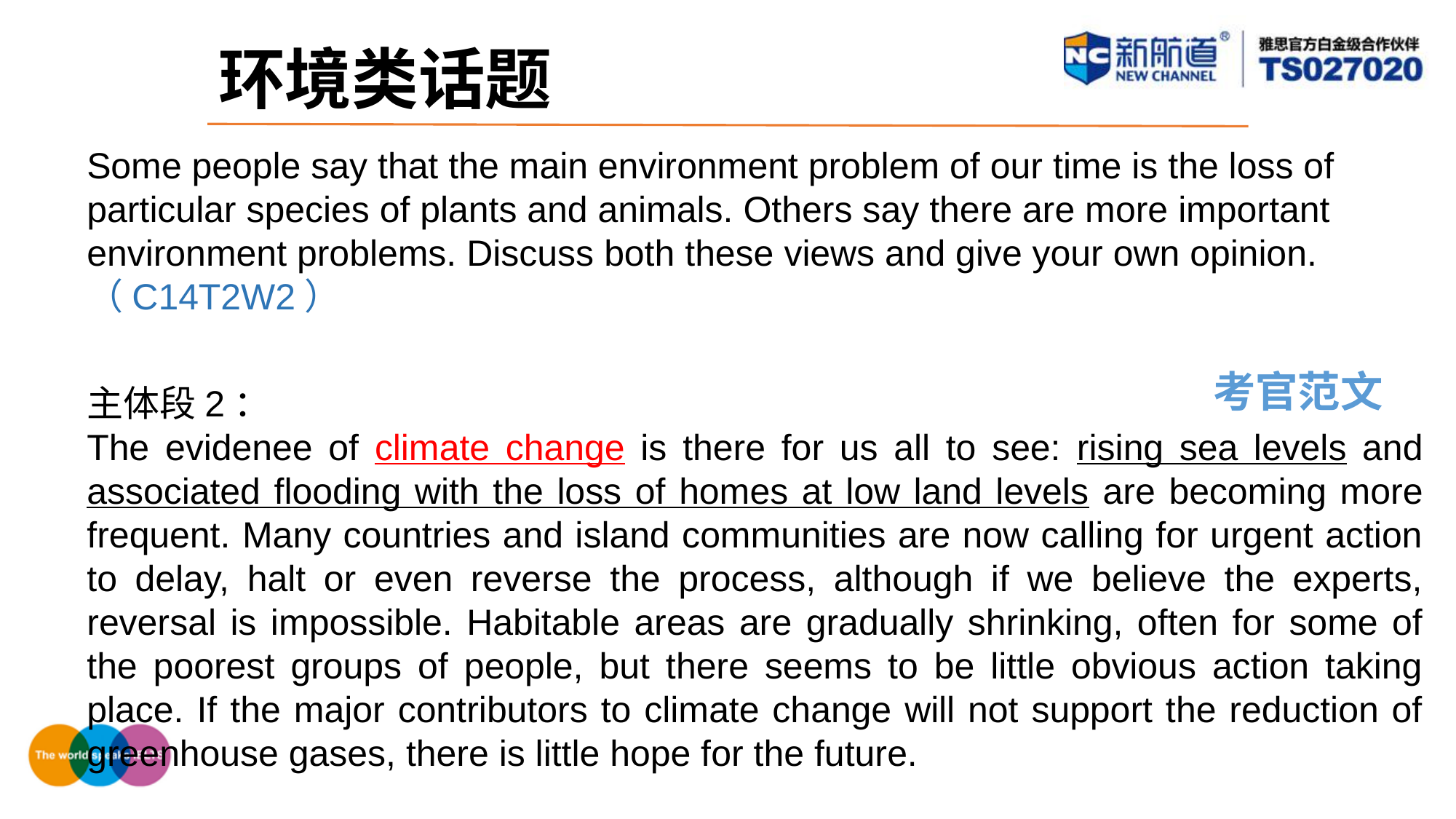

环境类话题
Some people say that the main environment problem of our time is the loss of particular species of plants and animals. Others say there are more important environment problems. Discuss both these views and give your own opinion. （C14T2W2）
考官范文
主体段2：
The evidenee of climate change is there for us all to see: rising sea levels and associated flooding with the loss of homes at low land levels are becoming more frequent. Many countries and island communities are now calling for urgent action to delay, halt or even reverse the process, although if we believe the experts, reversal is impossible. Habitable areas are gradually shrinking, often for some of the poorest groups of people, but there seems to be little obvious action taking place. If the major contributors to climate change will not support the reduction of greenhouse gases, there is little hope for the future.